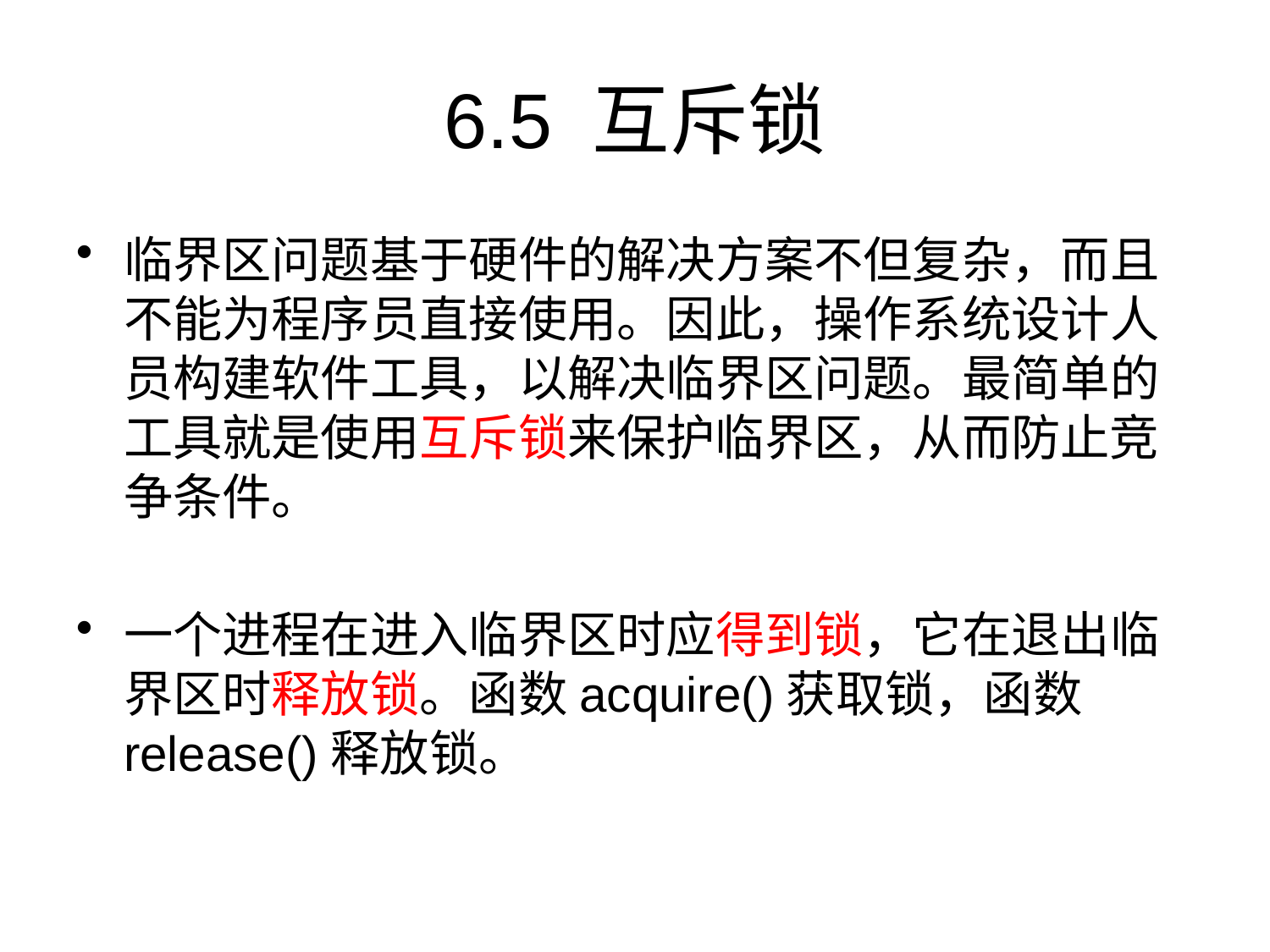

# 6.5 互斥锁
临界区问题基于硬件的解决方案不但复杂，而且不能为程序员直接使用。因此，操作系统设计人员构建软件工具，以解决临界区问题。最简单的工具就是使用互斥锁来保护临界区，从而防止竞争条件。

一个进程在进入临界区时应得到锁，它在退出临界区时释放锁。函数acquire()获取锁，函数release()释放锁。